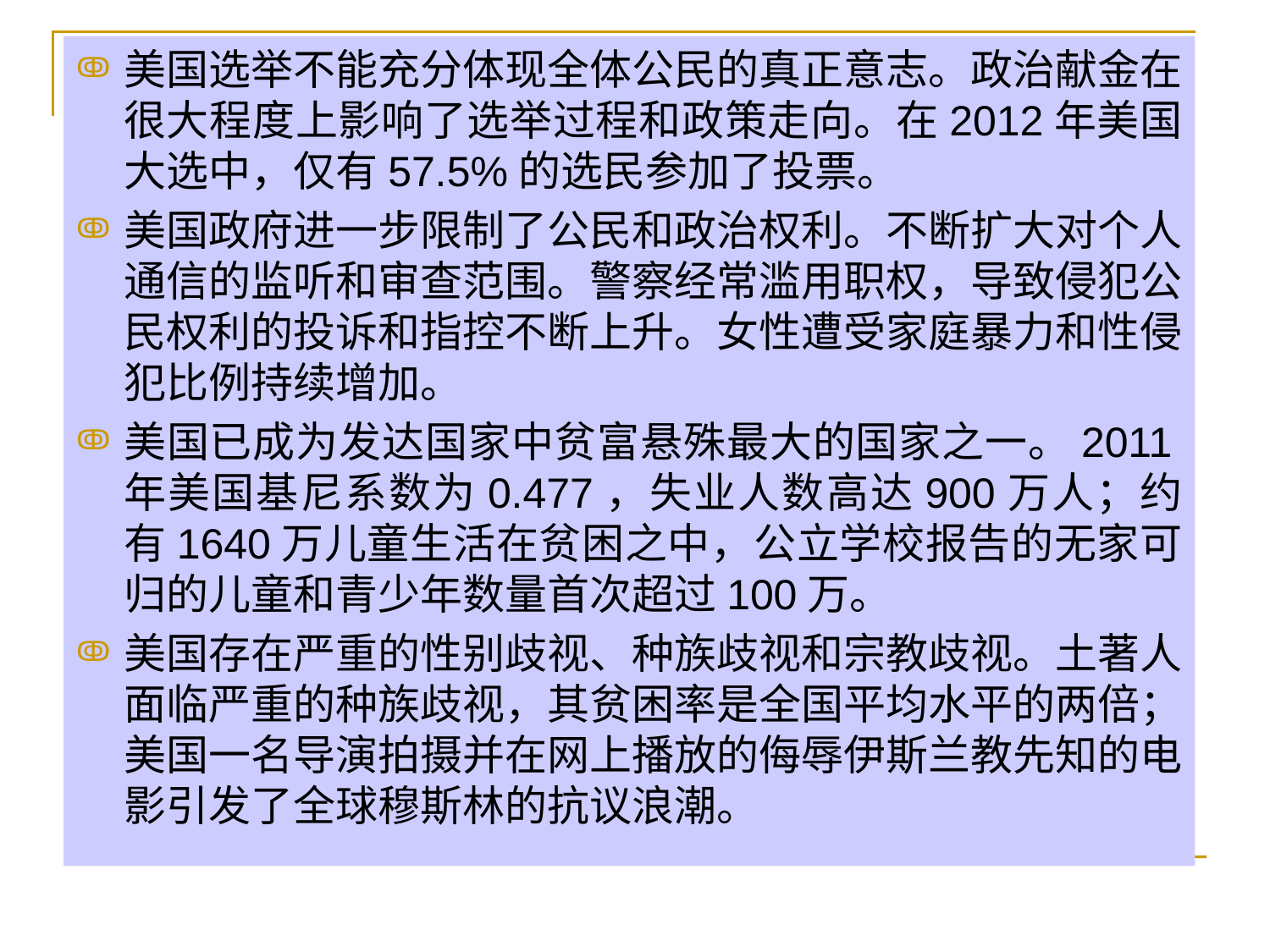

美国选举不能充分体现全体公民的真正意志。政治献金在很大程度上影响了选举过程和政策走向。在2012年美国大选中，仅有57.5%的选民参加了投票。
美国政府进一步限制了公民和政治权利。不断扩大对个人通信的监听和审查范围。警察经常滥用职权，导致侵犯公民权利的投诉和指控不断上升。女性遭受家庭暴力和性侵犯比例持续增加。
美国已成为发达国家中贫富悬殊最大的国家之一。2011年美国基尼系数为0.477，失业人数高达900万人；约有1640万儿童生活在贫困之中，公立学校报告的无家可归的儿童和青少年数量首次超过100万。
美国存在严重的性别歧视、种族歧视和宗教歧视。土著人面临严重的种族歧视，其贫困率是全国平均水平的两倍；美国一名导演拍摄并在网上播放的侮辱伊斯兰教先知的电影引发了全球穆斯林的抗议浪潮。

90